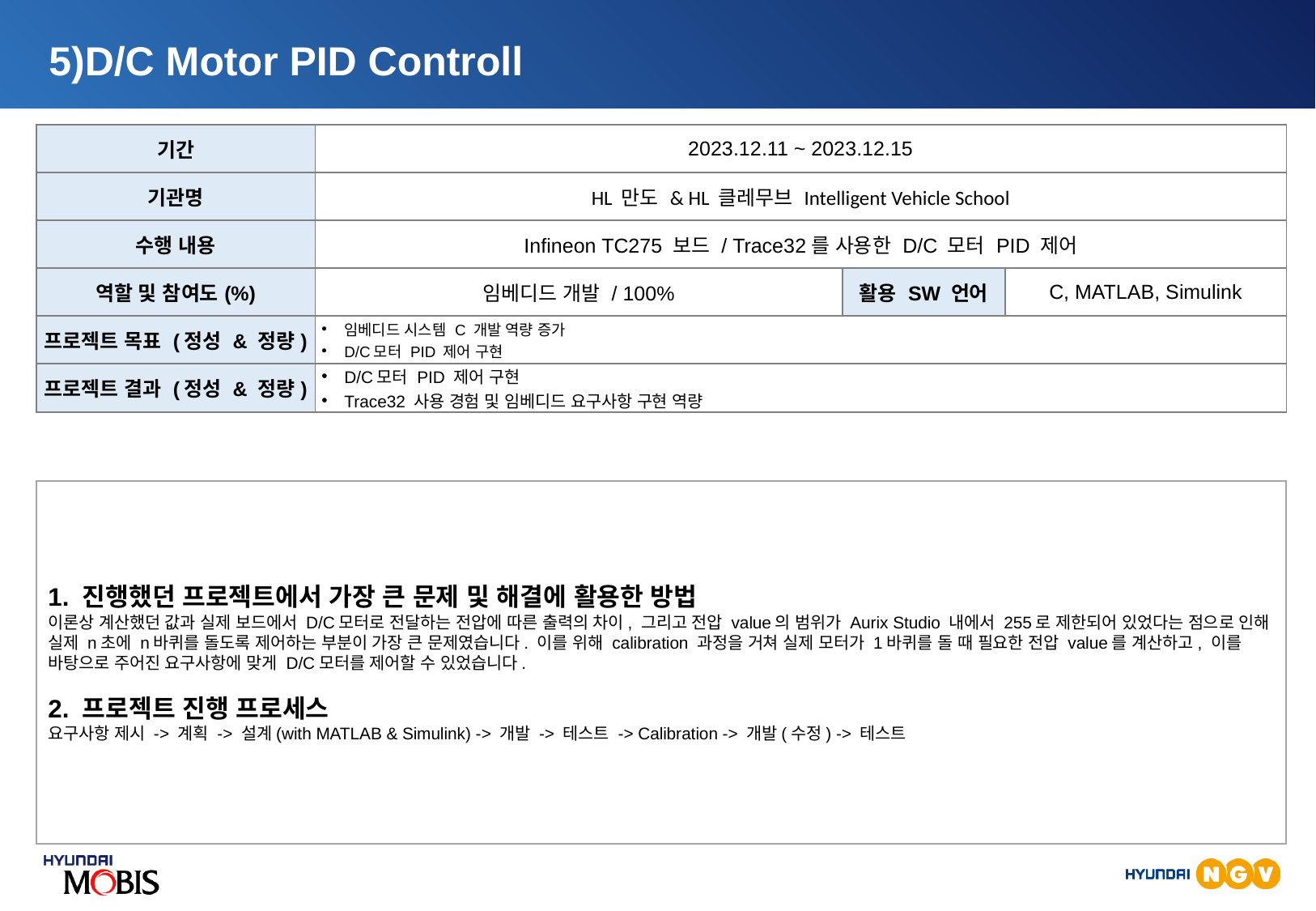

5)D/C Motor PID Controll
| 기간 | 2023.12.11 ~ 2023.12.15 |  |  |
| --- | --- | --- | --- |
| 기관명 | HL 만도 & HL 클레무브 Intelligent Vehicle School |  |  |
| 수행 내용 | Infineon TC275 보드 / Trace32를 사용한 D/C 모터 PID 제어 |  |  |
| 역할 및 참여도(%) | 임베디드 개발 / 100% | 활용 SW 언어 | C, MATLAB, Simulink |
| 프로젝트 목표 (정성 & 정량) | 임베디드 시스템 C 개발 역량 증가 D/C모터 PID 제어 구현 |  |  |
| 프로젝트 결과 (정성 & 정량) | D/C모터 PID 제어 구현 Trace32 사용 경험 및 임베디드 요구사항 구현 역량 |  |  |
1. 진행했던 프로젝트에서 가장 큰 문제 및 해결에 활용한 방법
이론상 계산했던 값과 실제 보드에서 D/C모터로 전달하는 전압에 따른 출력의 차이, 그리고 전압 value의 범위가 Aurix Studio 내에서 255로 제한되어 있었다는 점으로 인해 실제 n초에 n바퀴를 돌도록 제어하는 부분이 가장 큰 문제였습니다. 이를 위해 calibration 과정을 거쳐 실제 모터가 1바퀴를 돌 때 필요한 전압 value를 계산하고, 이를 바탕으로 주어진 요구사항에 맞게 D/C모터를 제어할 수 있었습니다.

2. 프로젝트 진행 프로세스
요구사항 제시 -> 계획 -> 설계(with MATLAB & Simulink) -> 개발 -> 테스트 -> Calibration -> 개발(수정) -> 테스트